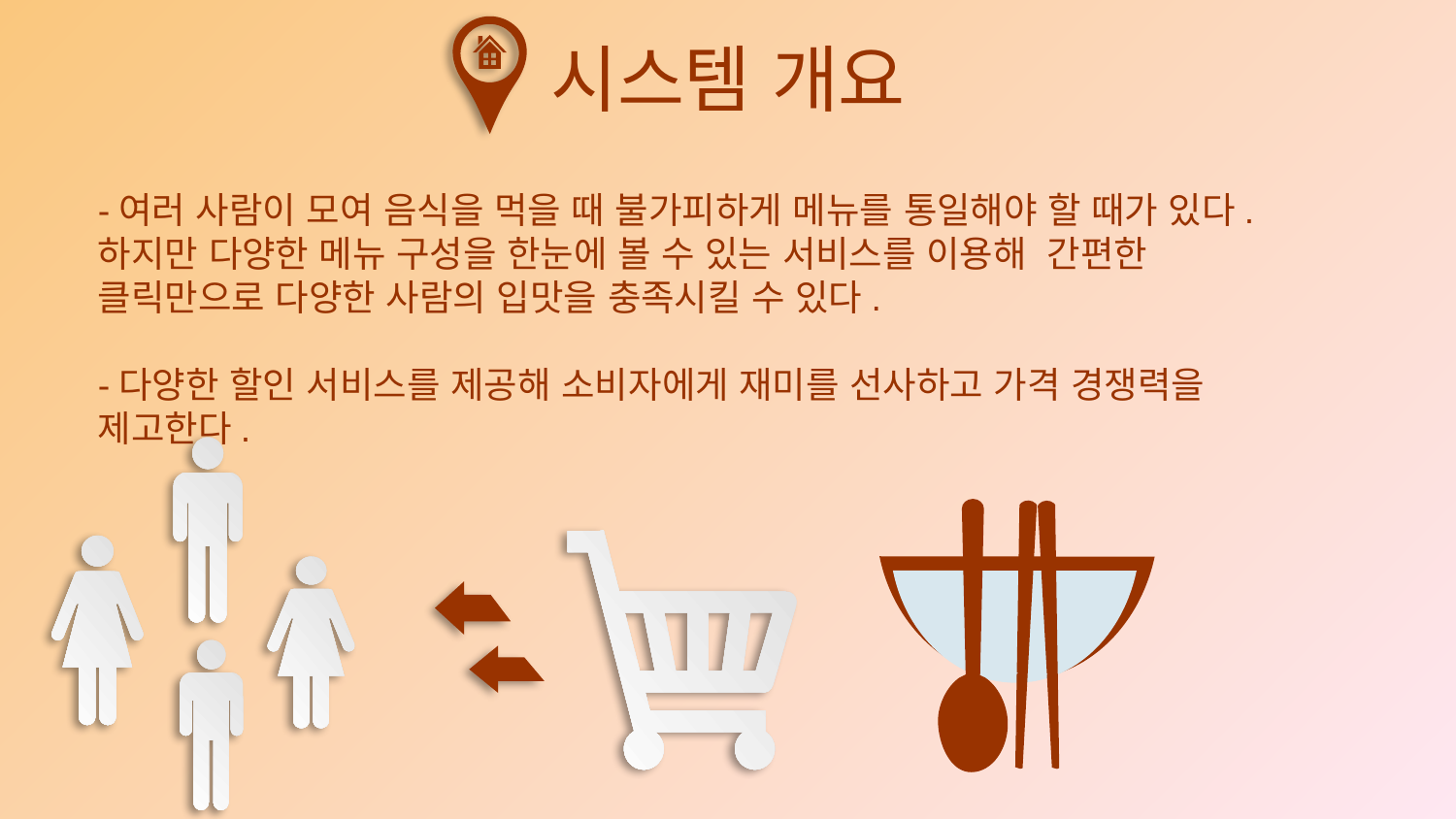

시스템 개요
-여러 사람이 모여 음식을 먹을 때 불가피하게 메뉴를 통일해야 할 때가 있다. 하지만 다양한 메뉴 구성을 한눈에 볼 수 있는 서비스를 이용해  간편한 클릭만으로 다양한 사람의 입맛을 충족시킬 수 있다.

-다양한 할인 서비스를 제공해 소비자에게 재미를 선사하고 가격 경쟁력을 제고한다.